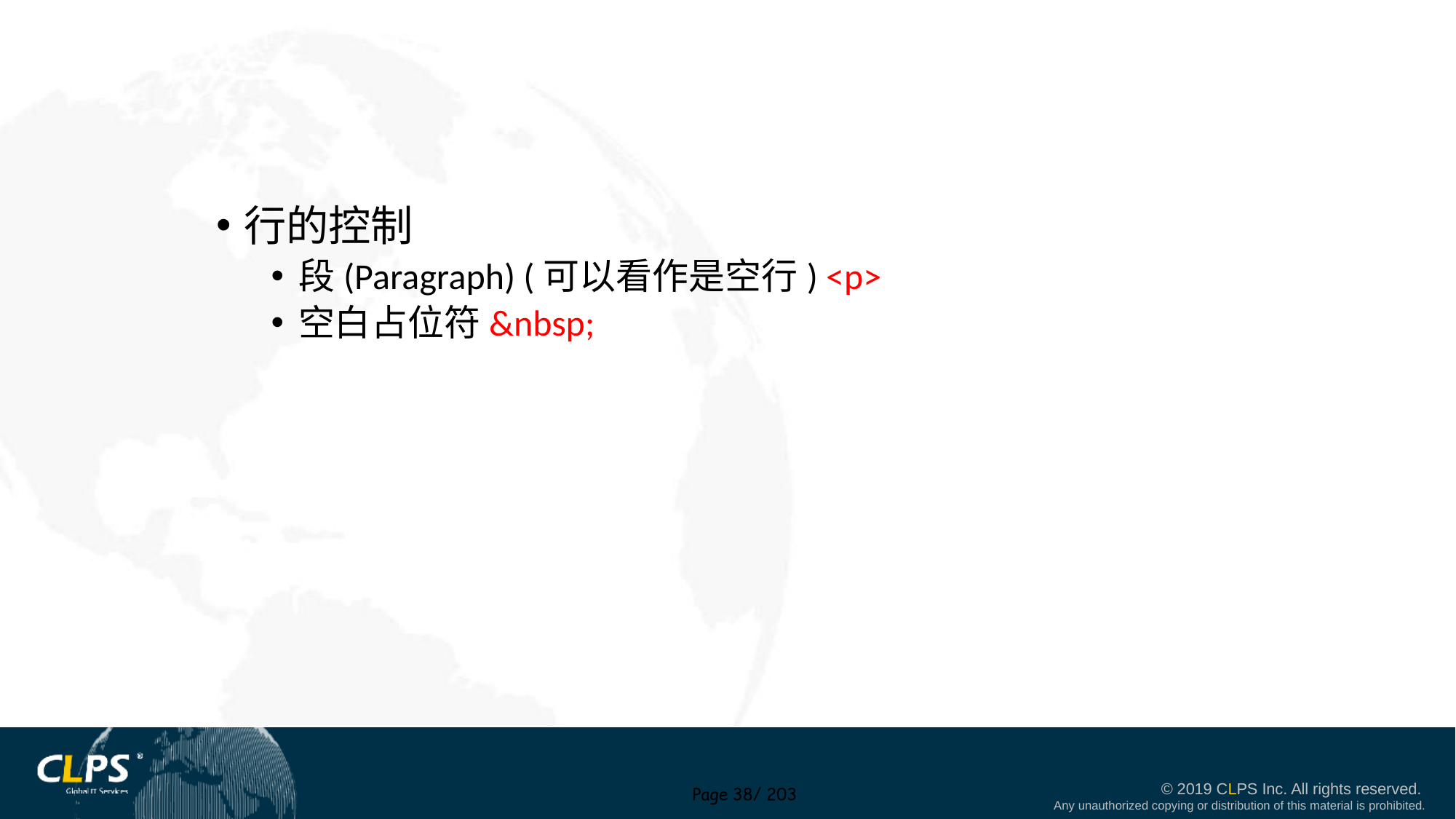

行的控制
段(Paragraph) (可以看作是空行) <p>
空白占位符&nbsp;
Page 38/ 203